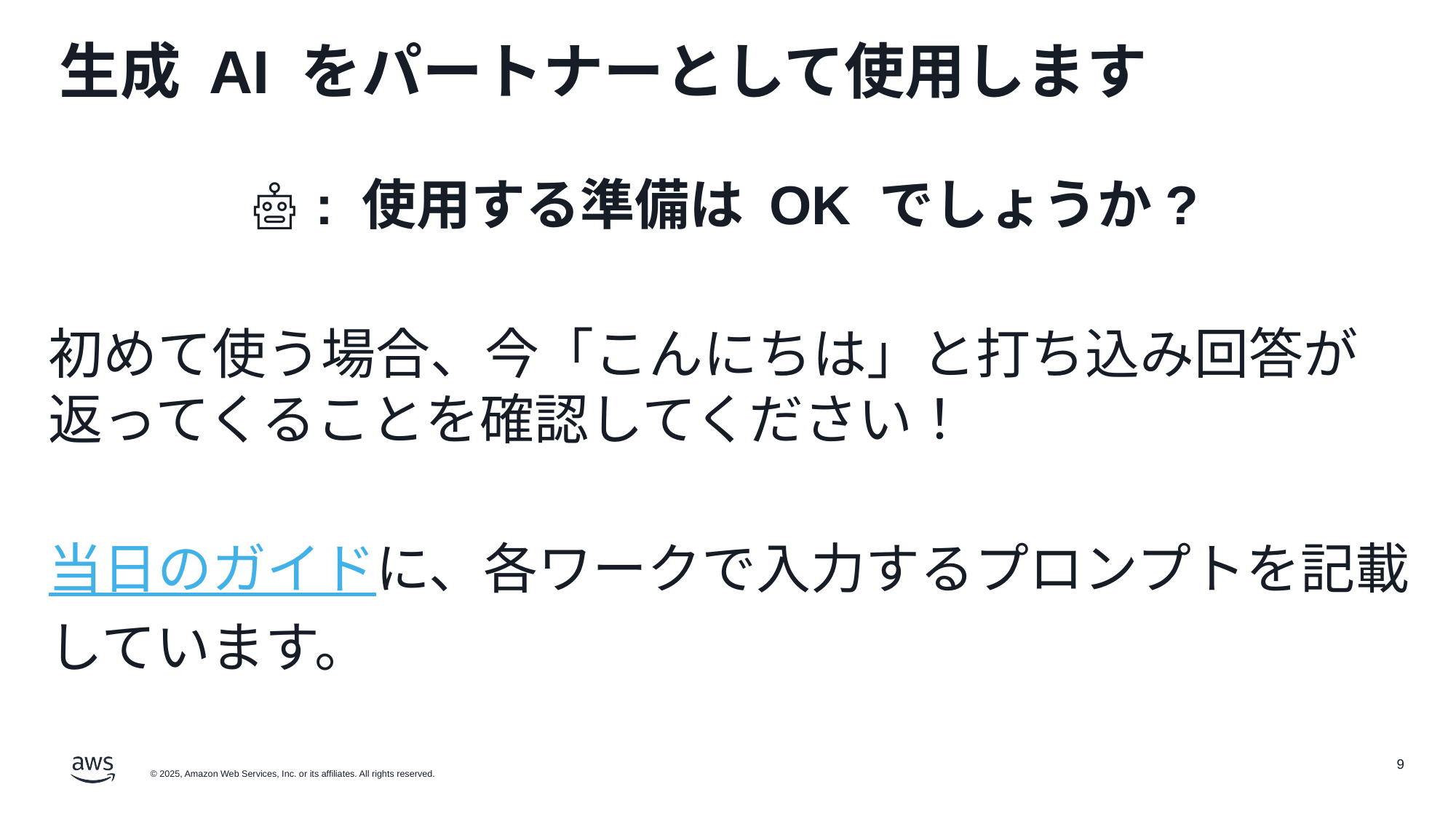

# 生成 AI をパートナーとして使用します
🤖 : 使用する準備は OK でしょうか?

初めて使う場合、今「こんにちは」と打ち込み回答が返ってくることを確認してください！

当日のガイドに、各ワークで入力するプロンプトを記載しています。
9